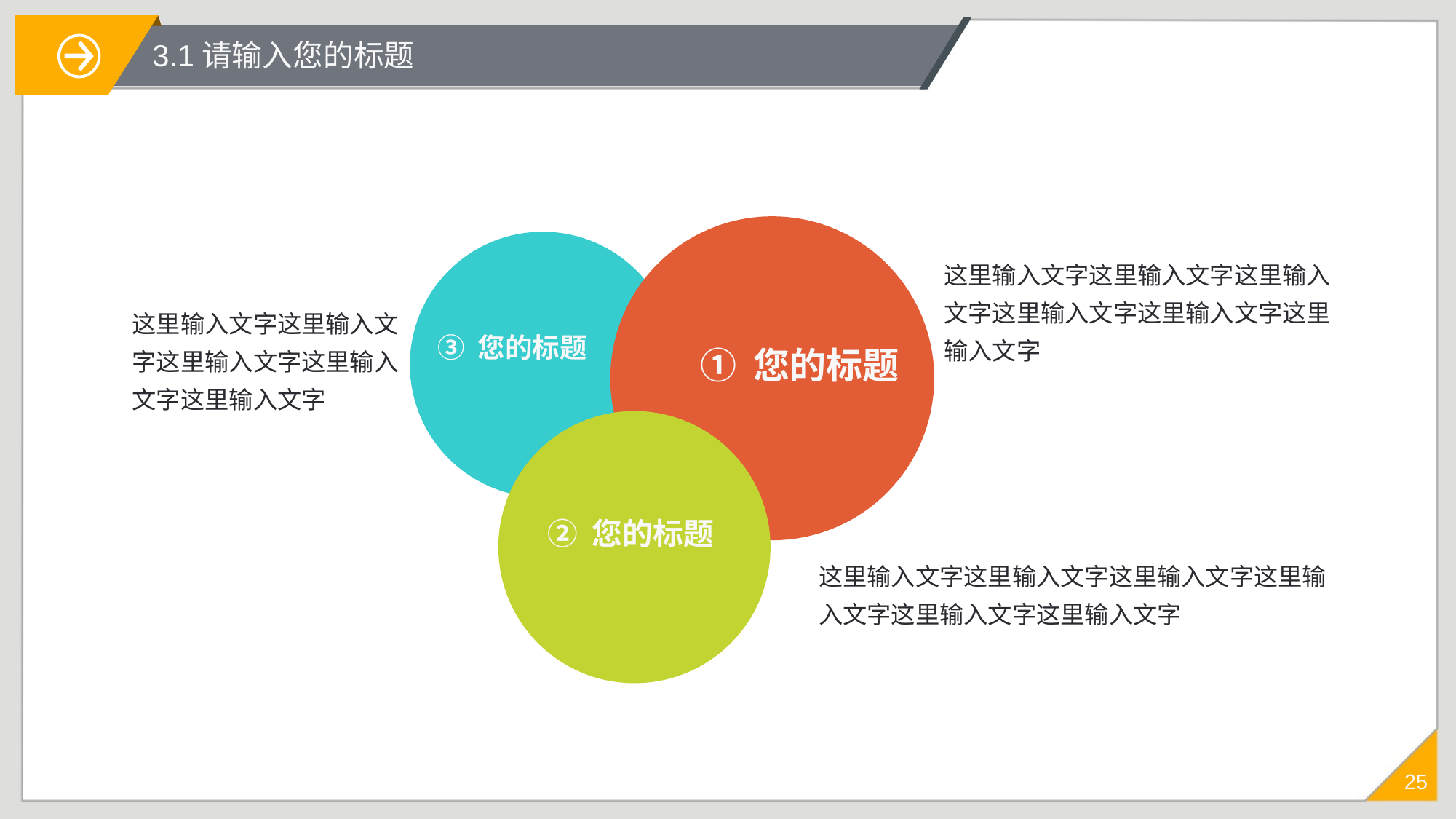

3.1请输入您的标题

③ 您的标题
① 您的标题

② 您的标题
这里输入文字这里输入文字这里输入文字这里输入文字这里输入文字这里输入文字

这里输入文字这里输入文字这里输入文字这里输入文字这里输入文字
这里输入文字这里输入文字这里输入文字这里输入文字这里输入文字这里输入文字